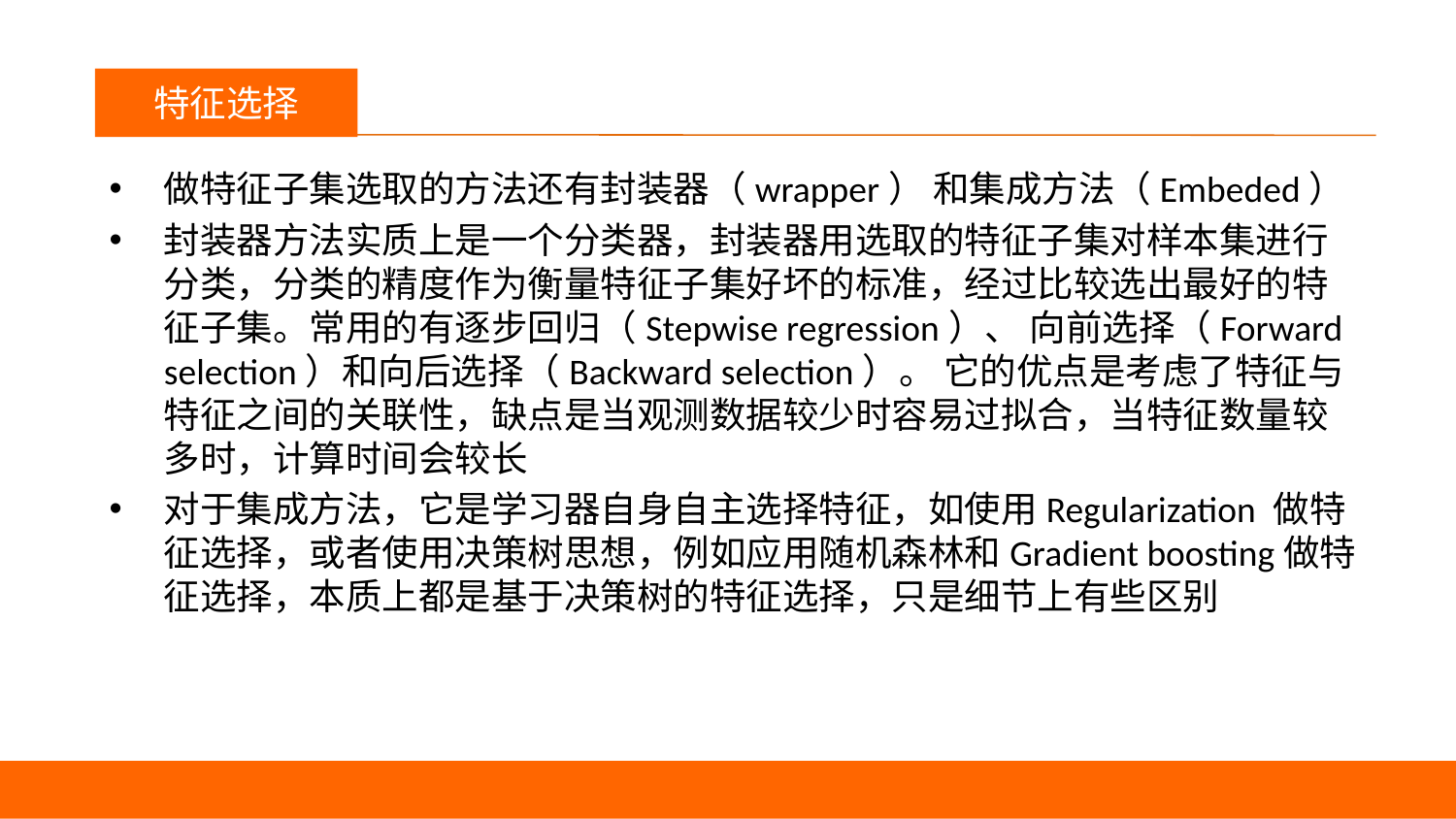

议程
特征选择

做特征子集选取的方法还有封装器（wrapper） 和集成方法（Embeded）
封装器方法实质上是一个分类器，封装器用选取的特征子集对样本集进行分类，分类的精度作为衡量特征子集好坏的标准，经过比较选出最好的特征子集。常用的有逐步回归（Stepwise regression）、 向前选择（Forward selection）和向后选择（Backward selection）。 它的优点是考虑了特征与特征之间的关联性，缺点是当观测数据较少时容易过拟合，当特征数量较多时，计算时间会较长
对于集成方法，它是学习器自身自主选择特征，如使用Regularization 做特征选择，或者使用决策树思想，例如应用随机森林和Gradient boosting做特征选择，本质上都是基于决策树的特征选择，只是细节上有些区别